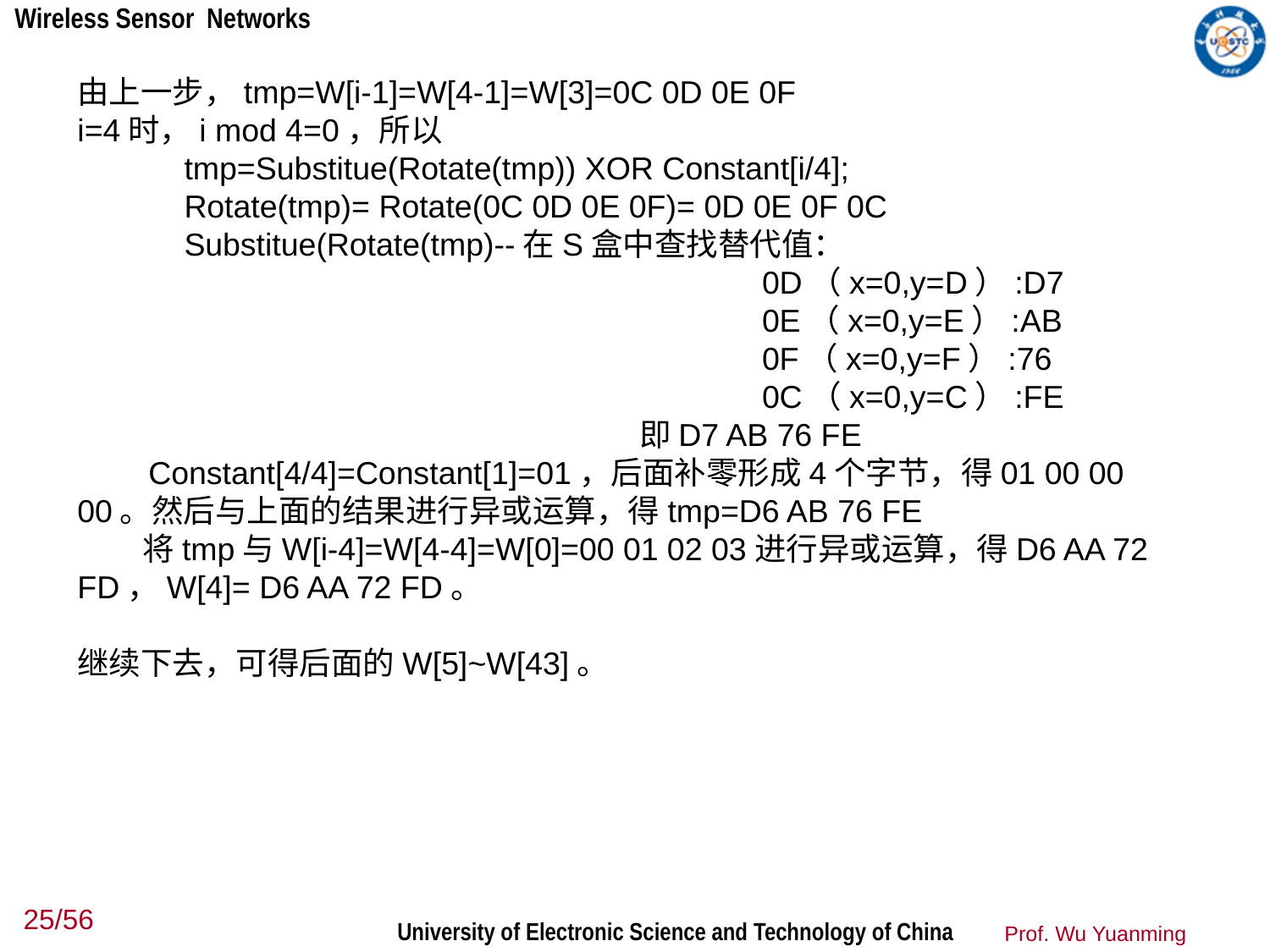

由上一步，tmp=W[i-1]=W[4-1]=W[3]=0C 0D 0E 0F
i=4时，i mod 4=0，所以
            tmp=Substitue(Rotate(tmp)) XOR Constant[i/4];
            Rotate(tmp)= Rotate(0C 0D 0E 0F)= 0D 0E 0F 0C
            Substitue(Rotate(tmp)--在S盒中查找替代值：
                                                                             0D（x=0,y=D）:D7
                                                                             0E（x=0,y=E）:AB
                                                                             0F（x=0,y=F）:76
                                                                             0C（x=0,y=C）:FE
                                                                             即D7 AB 76 FE
        Constant[4/4]=Constant[1]=01，后面补零形成4个字节，得01 00 00 00。然后与上面的结果进行异或运算，得tmp=D6 AB 76 FE
        将tmp与W[i-4]=W[4-4]=W[0]=00 01 02 03进行异或运算，得D6 AA 72 FD，W[4]= D6 AA 72 FD。

继续下去，可得后面的W[5]~W[43]。

25/56
Prof. Wu Yuanming